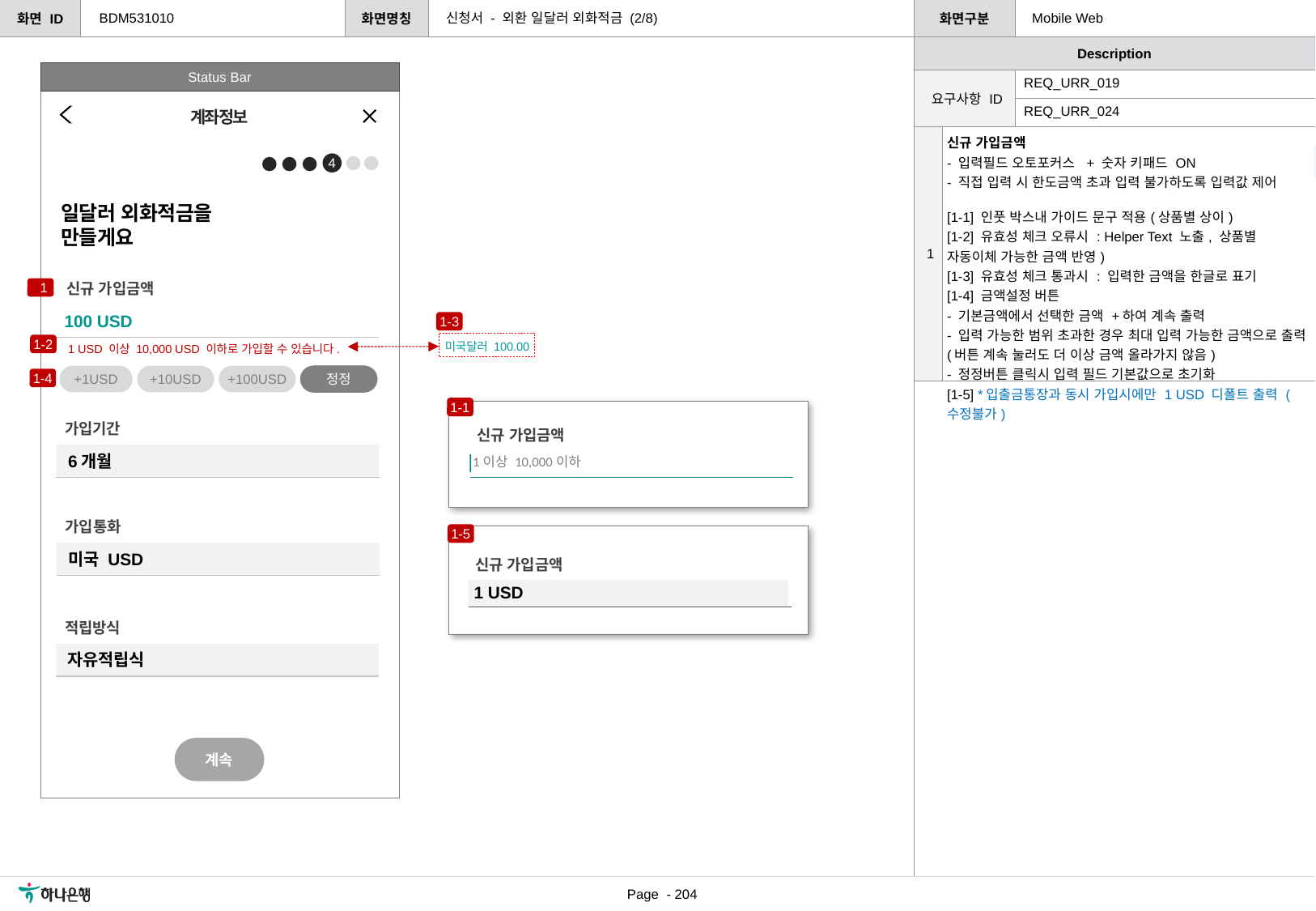

신청서 - 외환 일달러 외화적금 (2/8)
BDM531010
Mobile Web
[수정요약] 2023.06.27
[1] USD 통화 단위를 Label 우측에 표기

[1-3] 입력한 금액 한글로 표기 추가
Status Bar

| 요구사항 ID | REQ\_URR\_019 |
| --- | --- |
|  | REQ\_URR\_024 |

계좌정보
| 1 | 신규 가입금액 - 입력필드 오토포커스 + 숫자 키패드 ON - 직접 입력 시 한도금액 초과 입력 불가하도록 입력값 제어 [1-1] 인풋 박스내 가이드 문구 적용(상품별 상이) [1-2] 유효성 체크 오류시 : Helper Text 노출, 상품별 자동이체 가능한 금액 반영) [1-3] 유효성 체크 통과시 : 입력한 금액을 한글로 표기 [1-4] 금액설정 버튼 - 기본금액에서 선택한 금액 +하여 계속 출력 - 입력 가능한 범위 초과한 경우 최대 입력 가능한 금액으로 출력 (버튼 계속 눌러도 더 이상 금액 올라가지 않음) - 정정버튼 클릭시 입력 필드 기본값으로 초기화 [1-5] \*입출금통장과 동시 가입시에만 1 USD 디폴트 출력 (수정불가) |
| --- | --- |
[수정요약] 2023.06.30
[1, 1-4] USD 통화 단위를 입력값 우측에 표기 (ex. 100 USD)

[1-3] 입력한 금액 표기 방식 변경 (ex. 100달러 -> 미국달러 100.00)
[1-5] 1 -> 1 USD로 변경
4

일달러 외화적금을
만들게요
신규 가입금액
100 USD
1
1-3
미국달러 100.00

1-2
1 USD 이상 10,000 USD 이하로 가입할 수 있습니다.
+1USD
+10USD
+100USD
정정
1-4
1-1

가입기간
6개월
신규 가입금액
|
 1이상 10,000이하
가입통화
미국 USD
1-5

신규 가입금액
1 USD

적립방식
자유적립식
계속